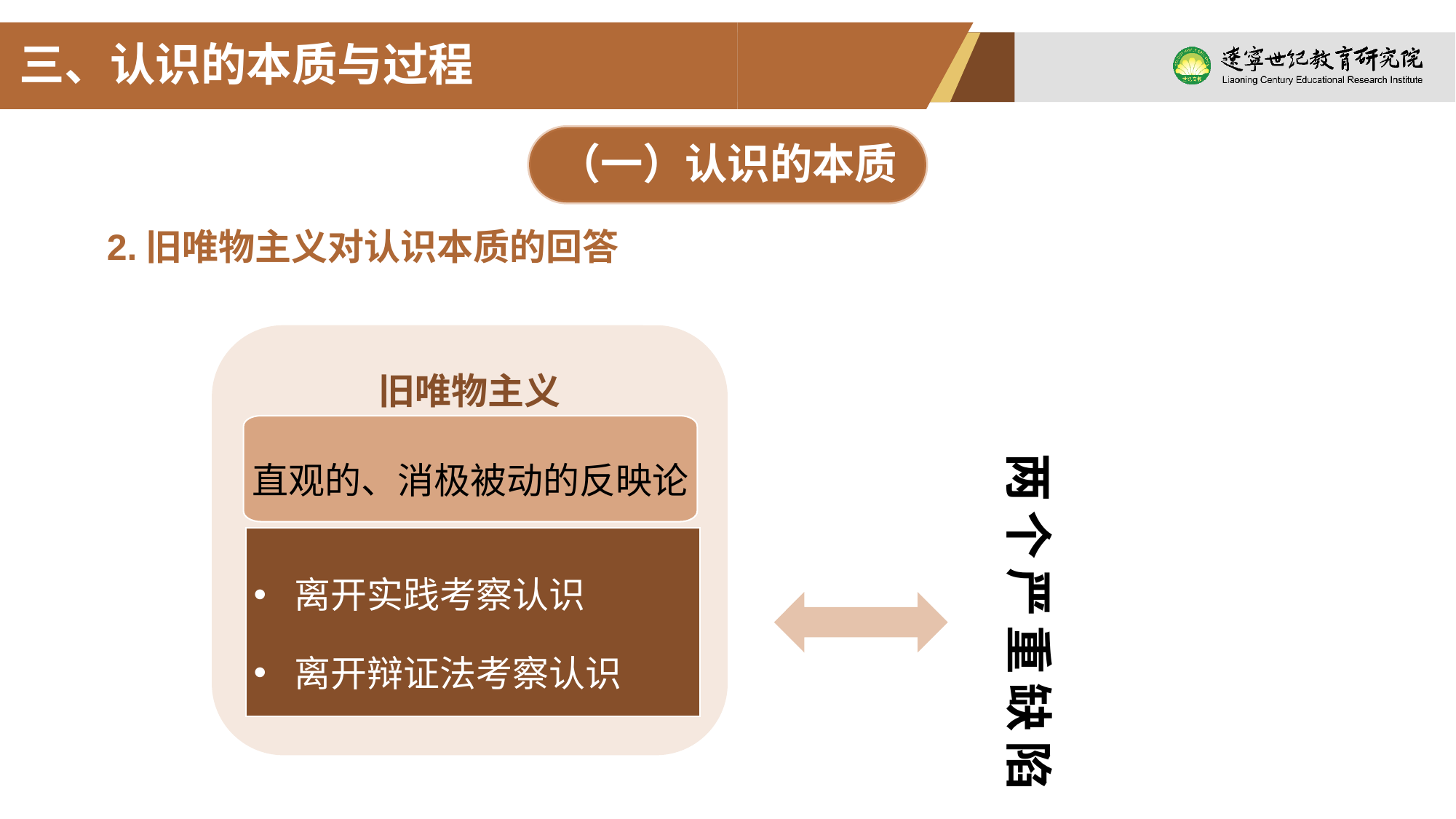

三、认识的本质与过程
（一）认识的本质
2.旧唯物主义对认识本质的回答
旧唯物主义
直观的、消极被动的反映论
离开实践考察认识
离开辩证法考察认识
两个严重缺陷